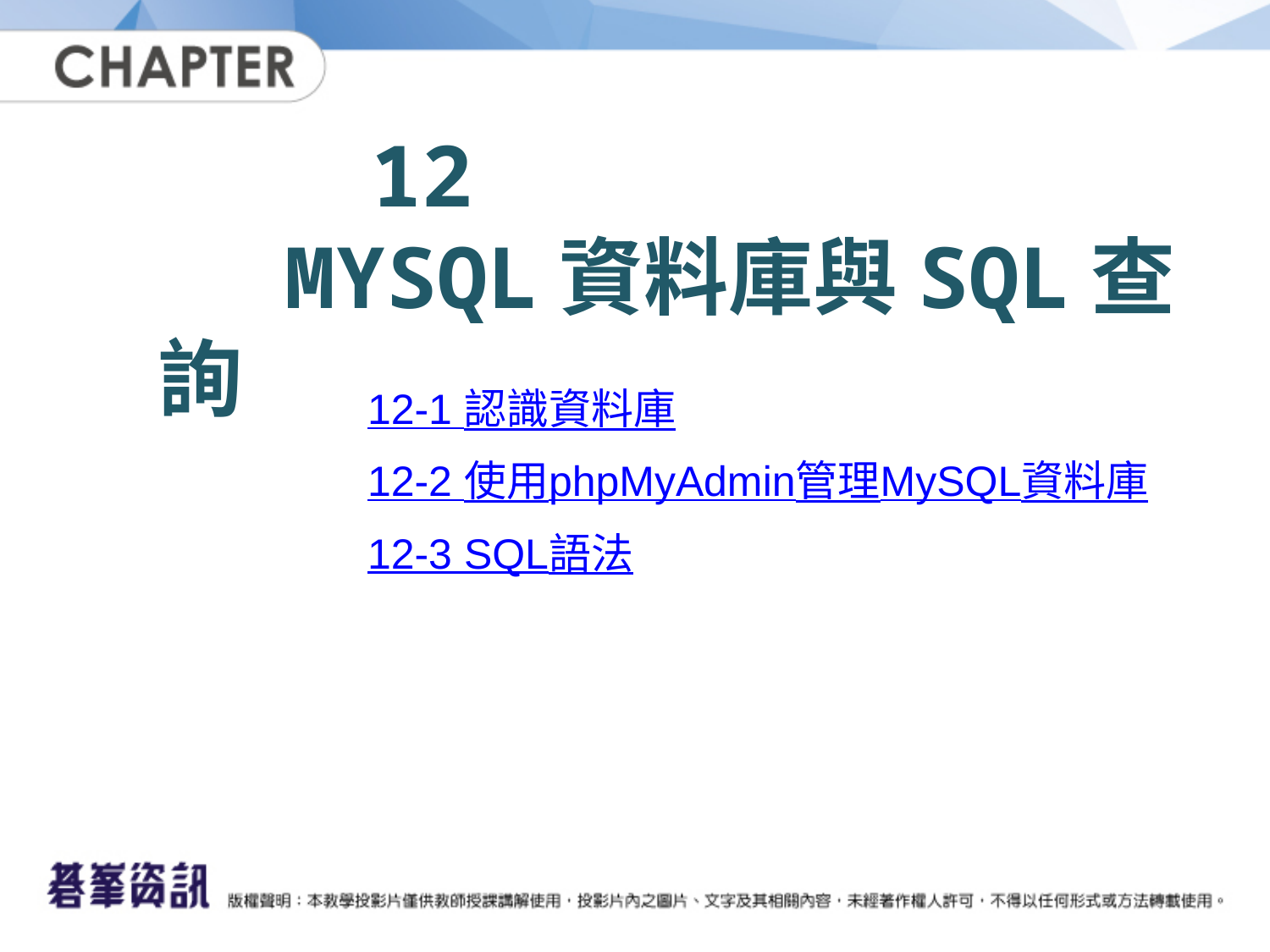

# 12 MySQL資料庫與SQL查詢
12-1 認識資料庫
12-2 使用phpMyAdmin管理MySQL資料庫
12-3 SQL語法